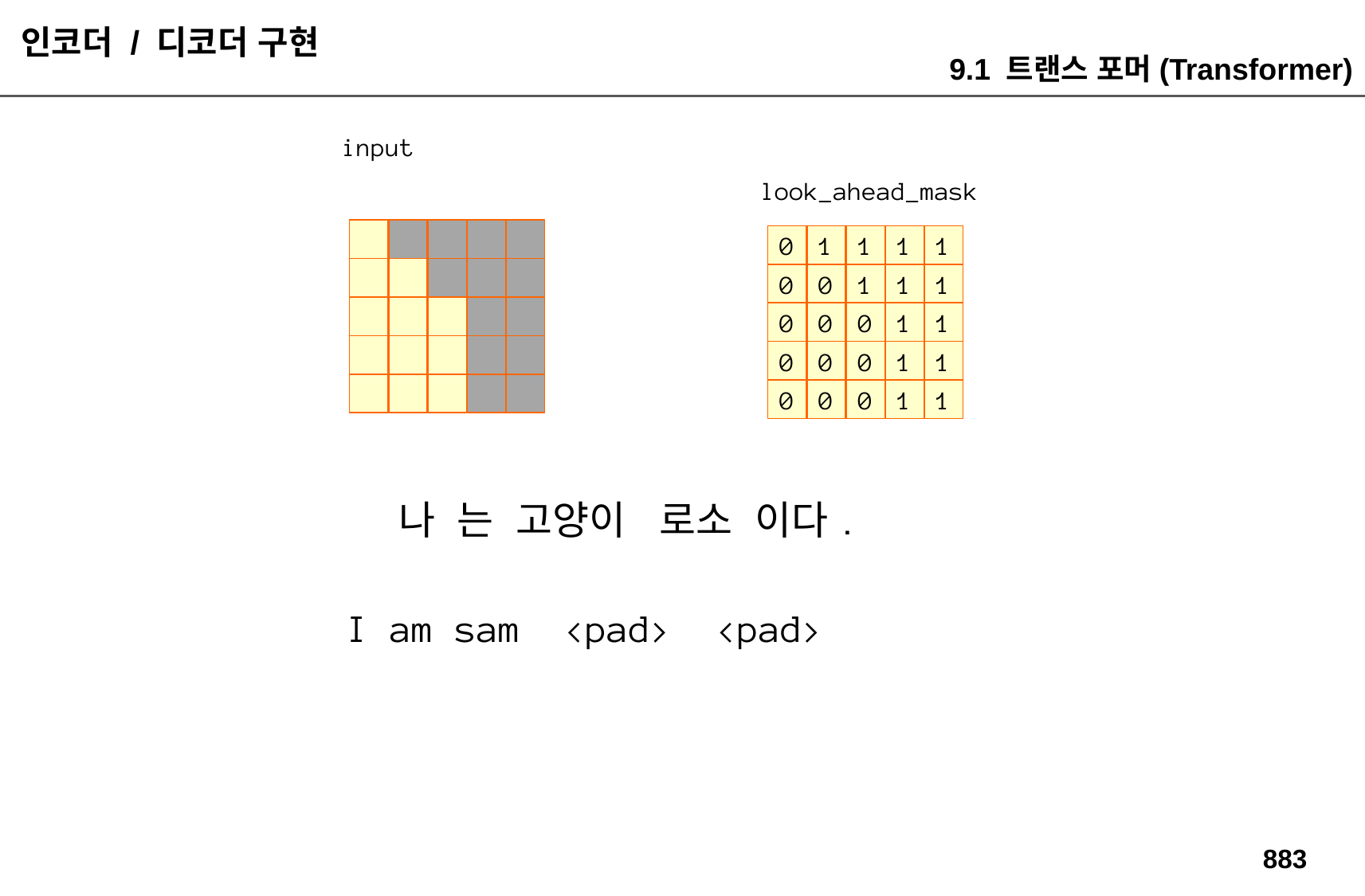

인코더 / 디코더 구현
9.1 트랜스 포머(Transformer)
input
look_ahead_mask

1
1
1
1
0

1
1
1
0
0

1
1
0
0
0

1
1
0
0
0

1
1
0
0
0
나  는  고양이   로소  이다.
I am sam  <pad>  <pad>